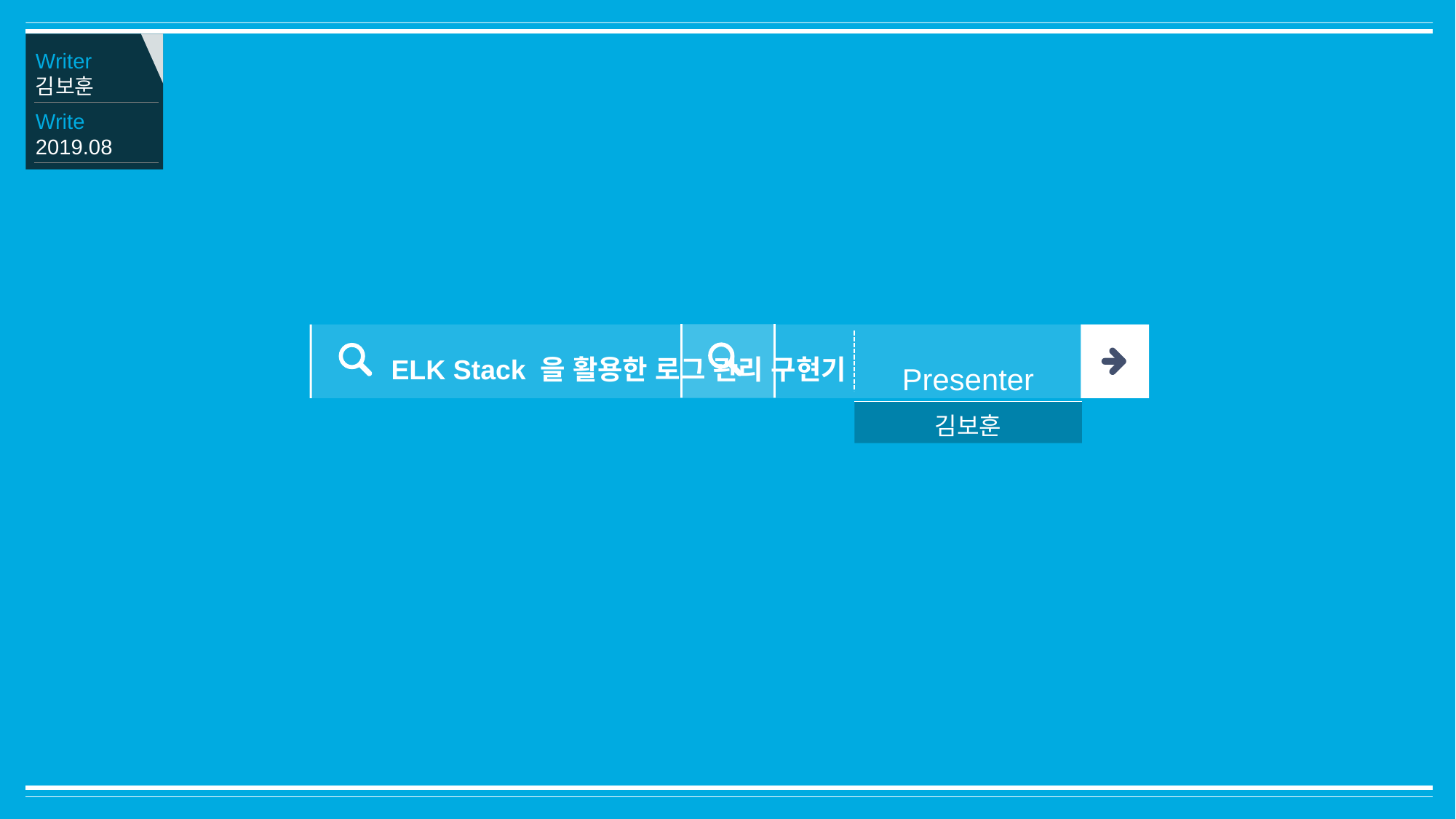

Writer
김보훈

Write
2019.08

ELK Stack 을 활용한 로그 관리 구현기
Presenter
| 김보훈 |
| --- |